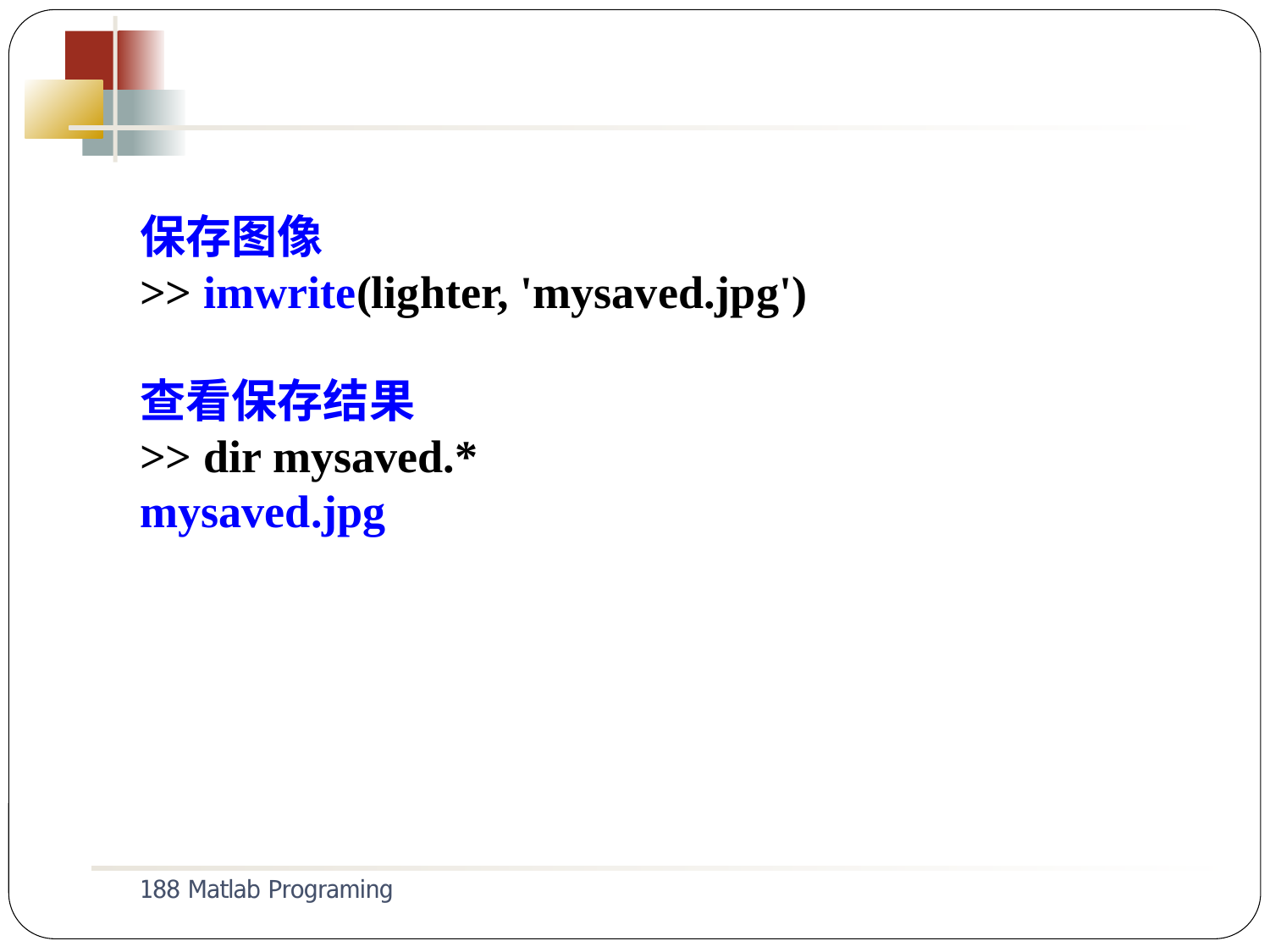

保存图像
>> imwrite(lighter, 'mysaved.jpg')

查看保存结果
>> dir mysaved.*
mysaved.jpg
188 Matlab Programing